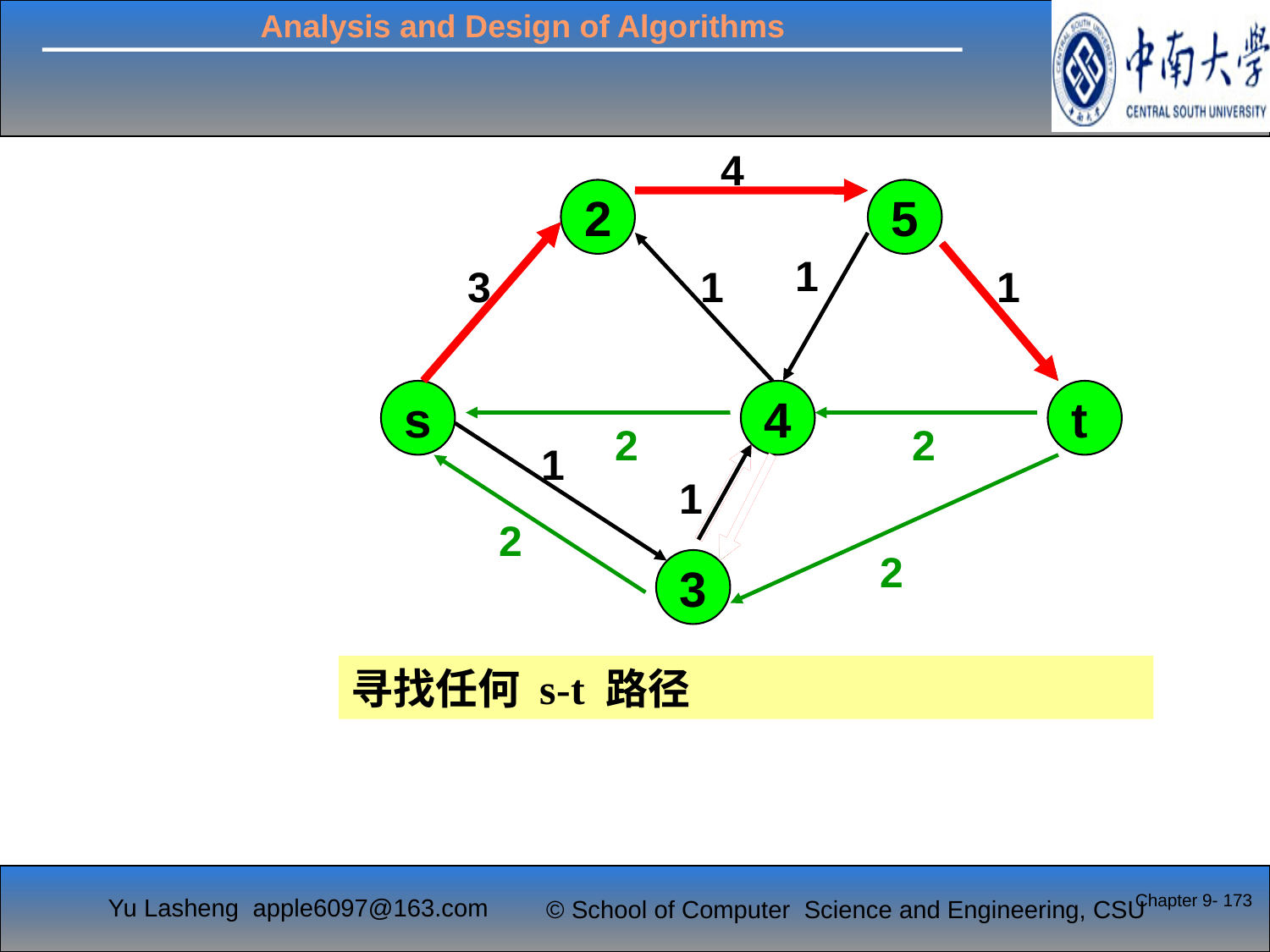

4
2
5

1

3
1
1
1
2

1

1
s
4
t

1
2

1
2

1
2

1
1
2
1
2
1
3
寻找任何 s-t 路径
Chapter 9- 173